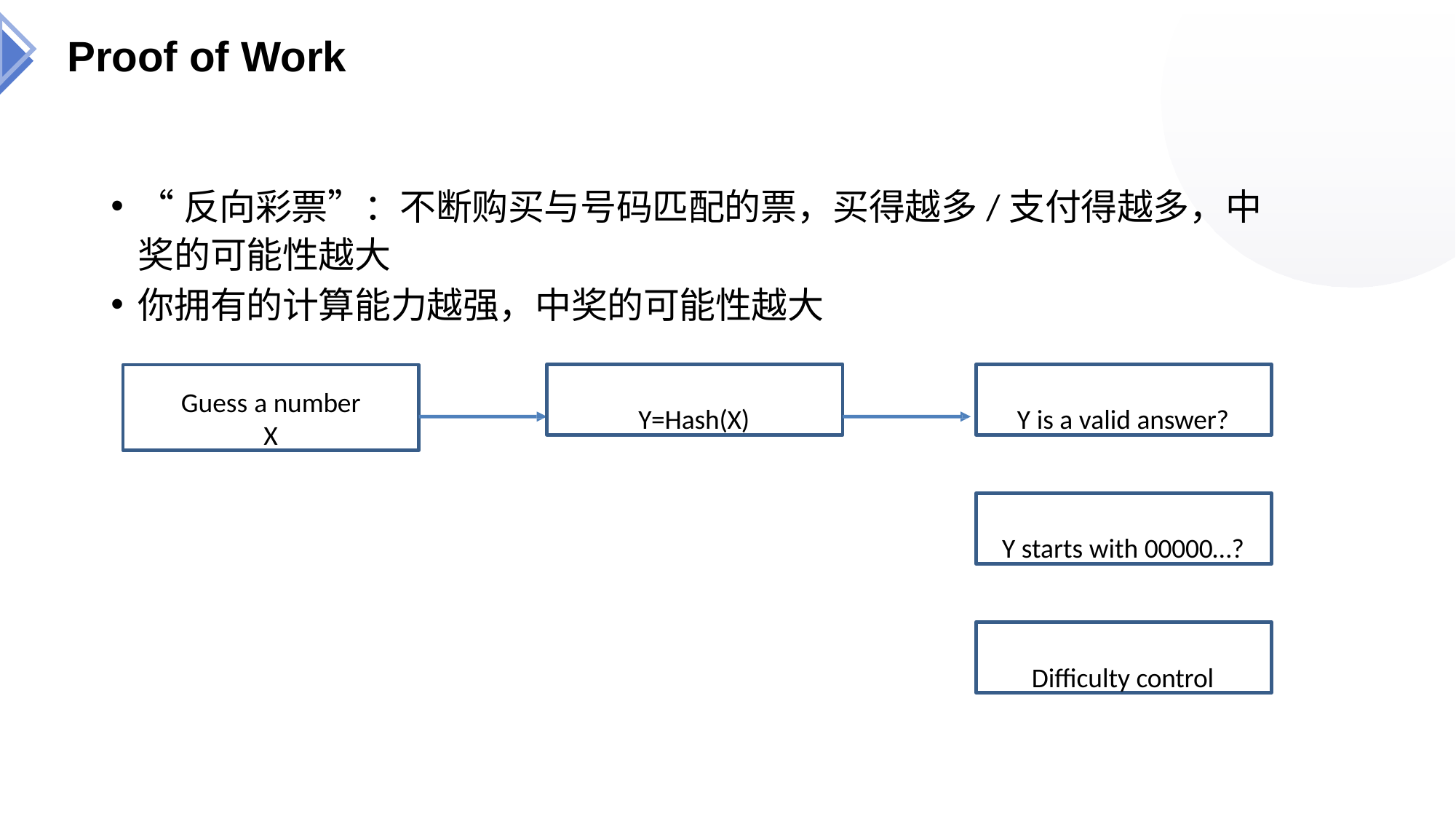

Proof of Work
“反向彩票”：不断购买与号码匹配的票，买得越多/支付得越多，中奖的可能性越大
你拥有的计算能力越强，中奖的可能性越大

Y=Hash(X)

Y is a valid answer?
Guess a number
X

Y starts with 00000…?

Difficulty control